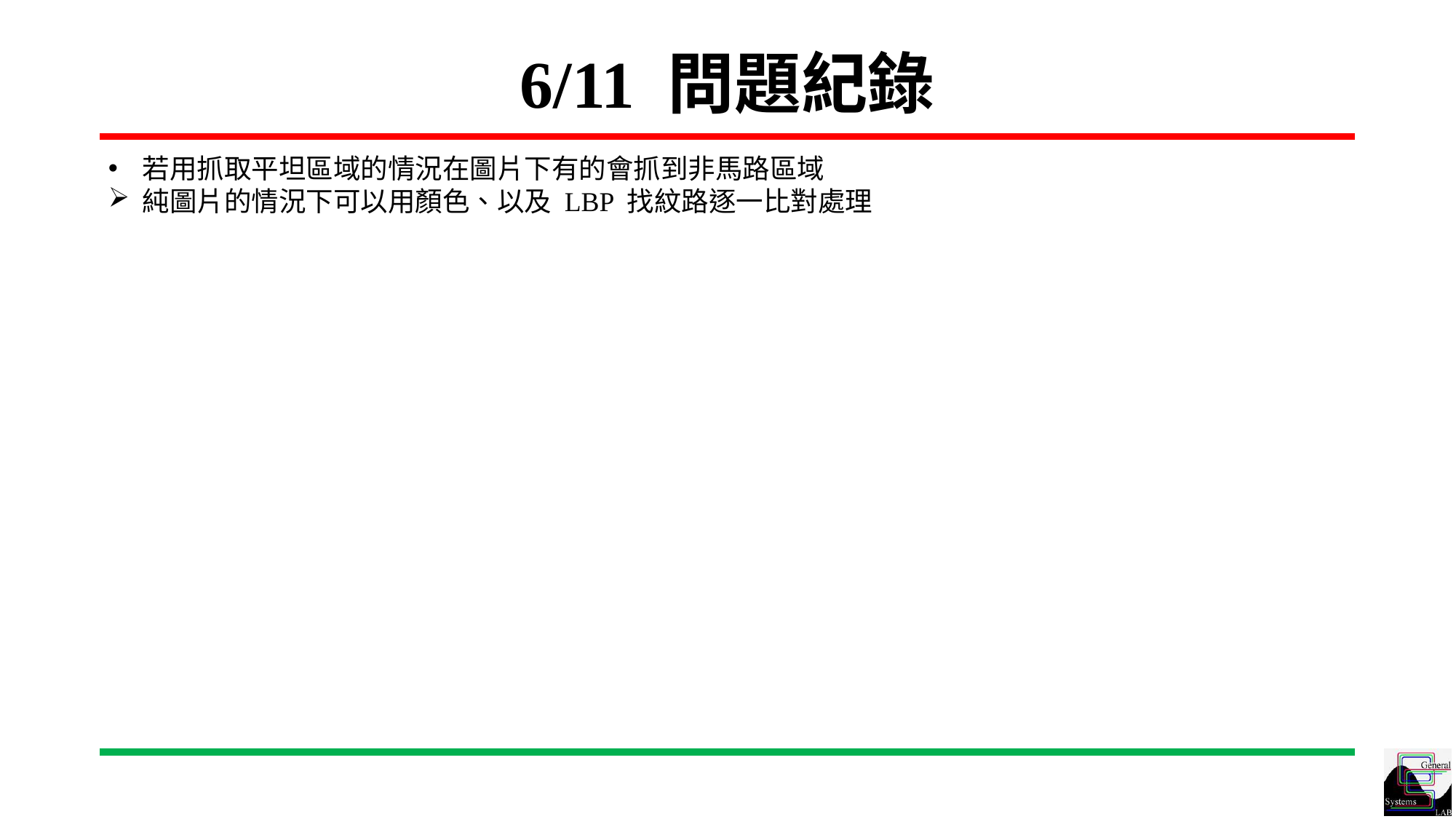

# 6/11 問題紀錄
若用抓取平坦區域的情況在圖片下有的會抓到非馬路區域
純圖片的情況下可以用顏色、以及 LBP 找紋路逐一比對處理